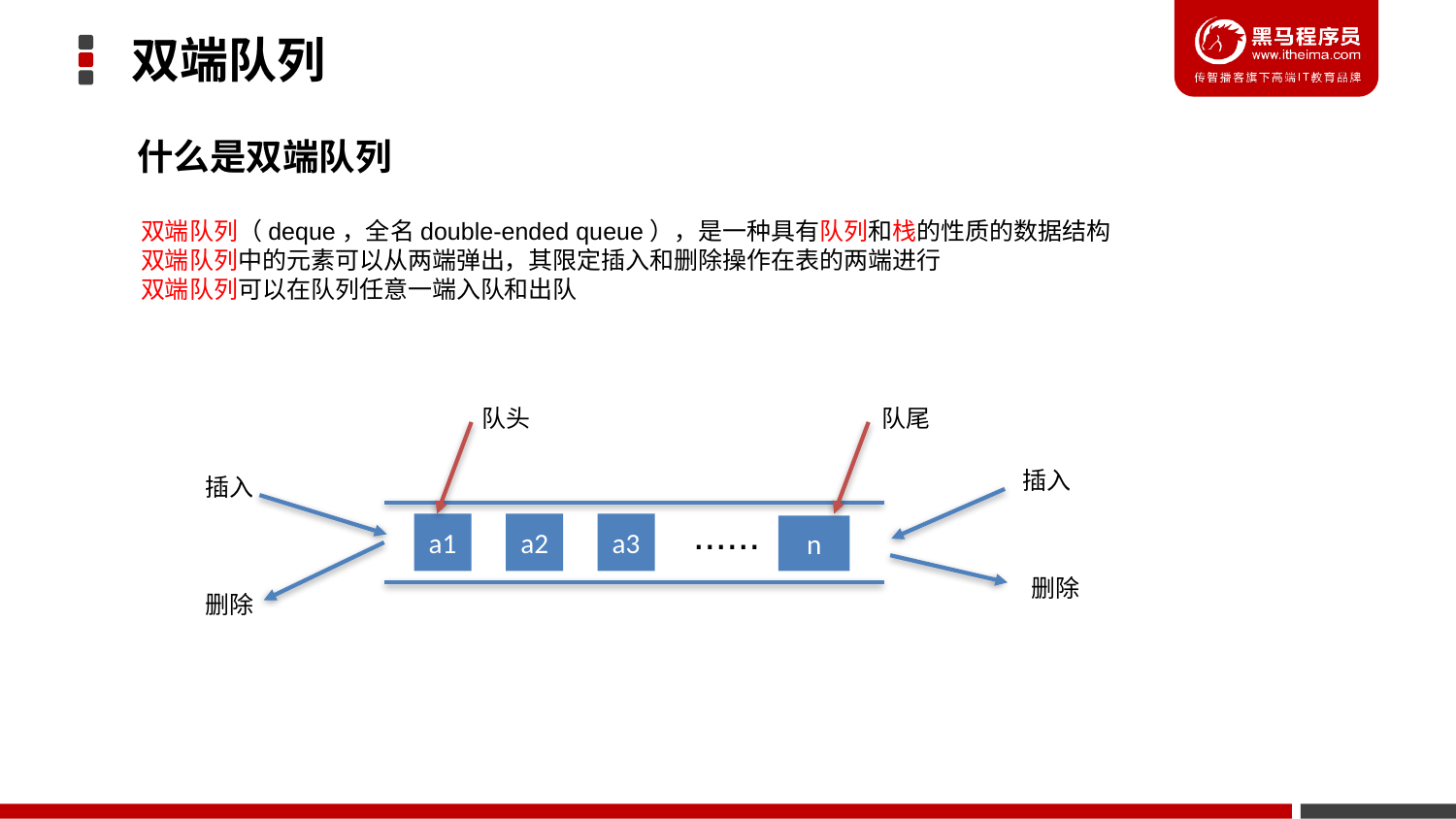

双端队列
什么是双端队列
双端队列（deque，全名double-ended queue），是一种具有队列和栈的性质的数据结构
双端队列中的元素可以从两端弹出，其限定插入和删除操作在表的两端进行
双端队列可以在队列任意一端入队和出队
队尾
队头
插入
插入
......
a1
a2
a3
n
删除
删除